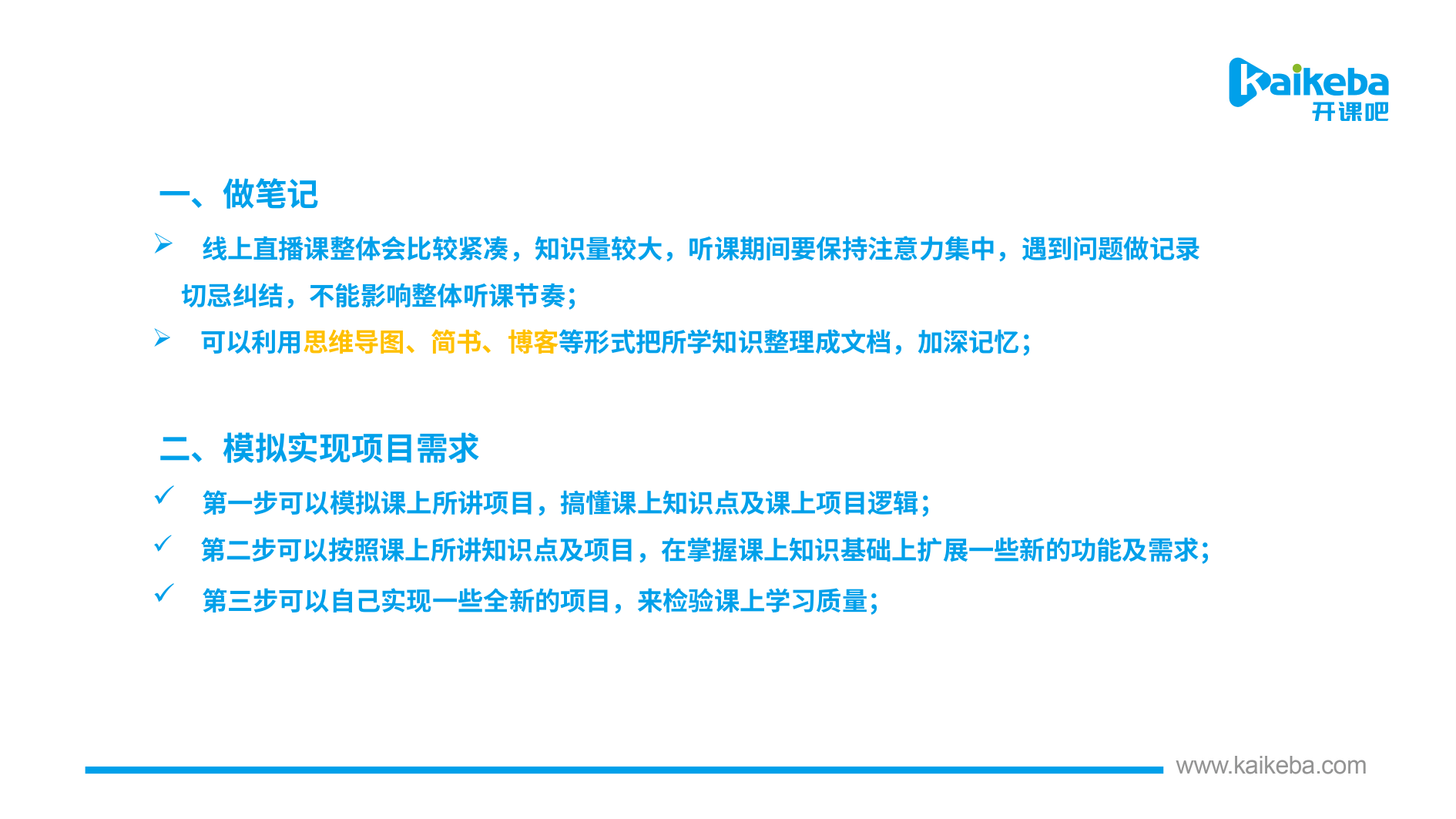

一、做笔记
 线上直播课整体会比较紧凑，知识量较大，听课期间要保持注意力集中，遇到问题做记录
    切忌纠结，不能影响整体听课节奏；
 可以利用思维导图、简书、博客等形式把所学知识整理成文档，加深记忆；

二、模拟实现项目需求
 第一步可以模拟课上所讲项目，搞懂课上知识点及课上项目逻辑；
 第二步可以按照课上所讲知识点及项目，在掌握课上知识基础上扩展一些新的功能及需求；
 第三步可以自己实现一些全新的项目，来检验课上学习质量；